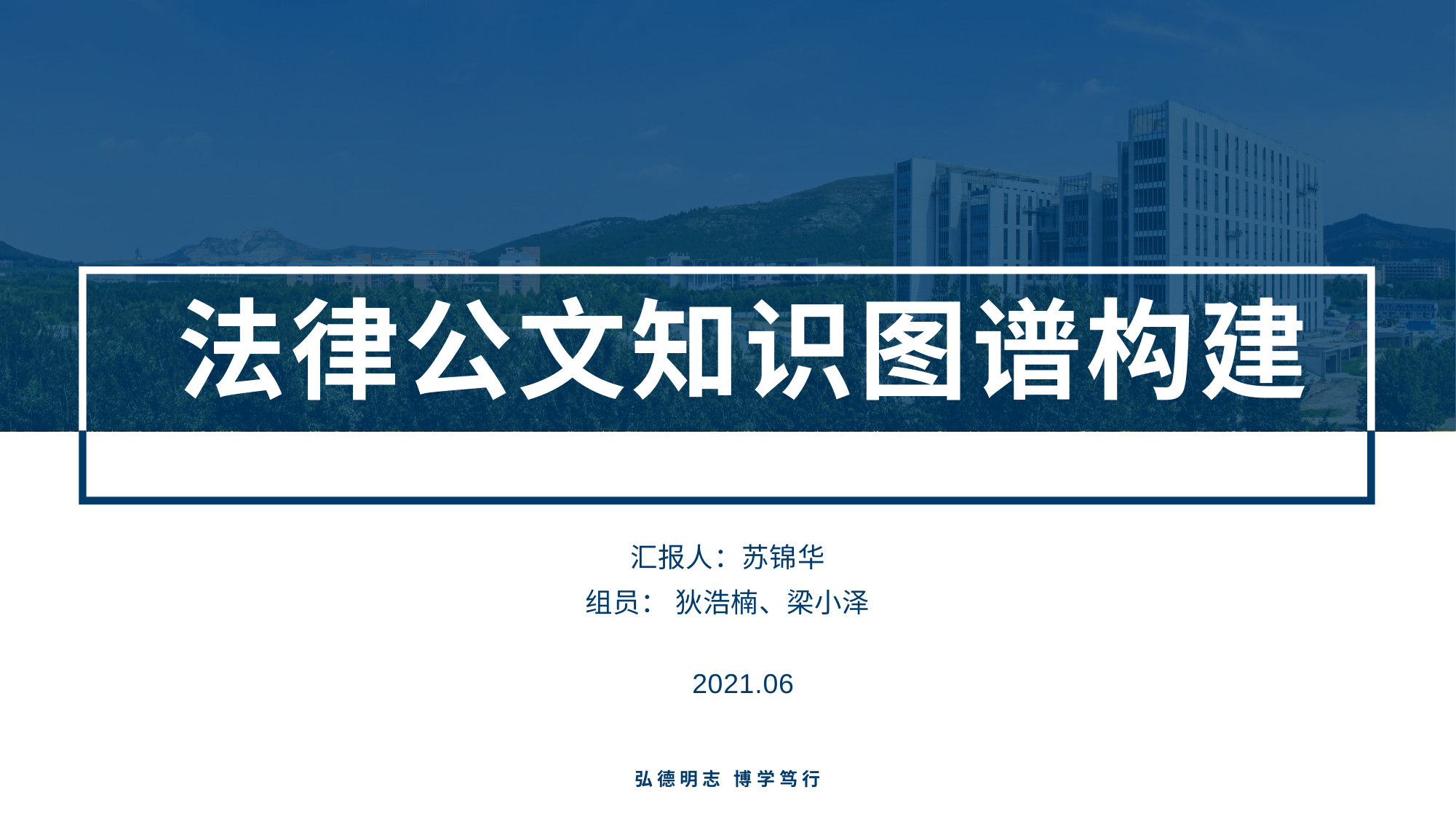

法律公文知识图谱构建

汇报人：苏锦华
组员： 狄浩楠、梁小泽
2021.06
弘德明志 博学笃行